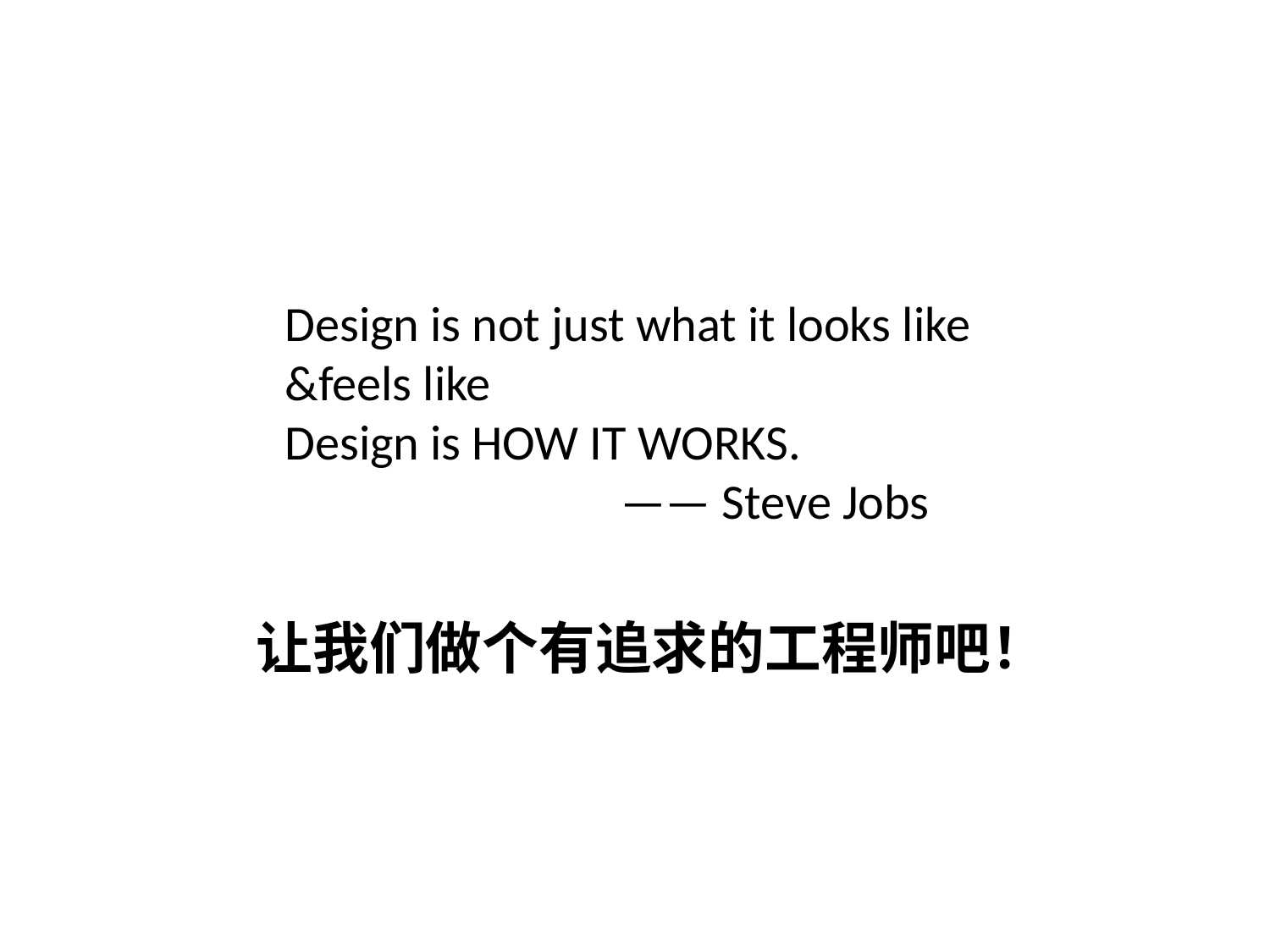

Design is not just what it looks like
&feels like
Design is HOW IT WORKS.
                              —— Steve Jobs
让我们做个有追求的工程师吧！